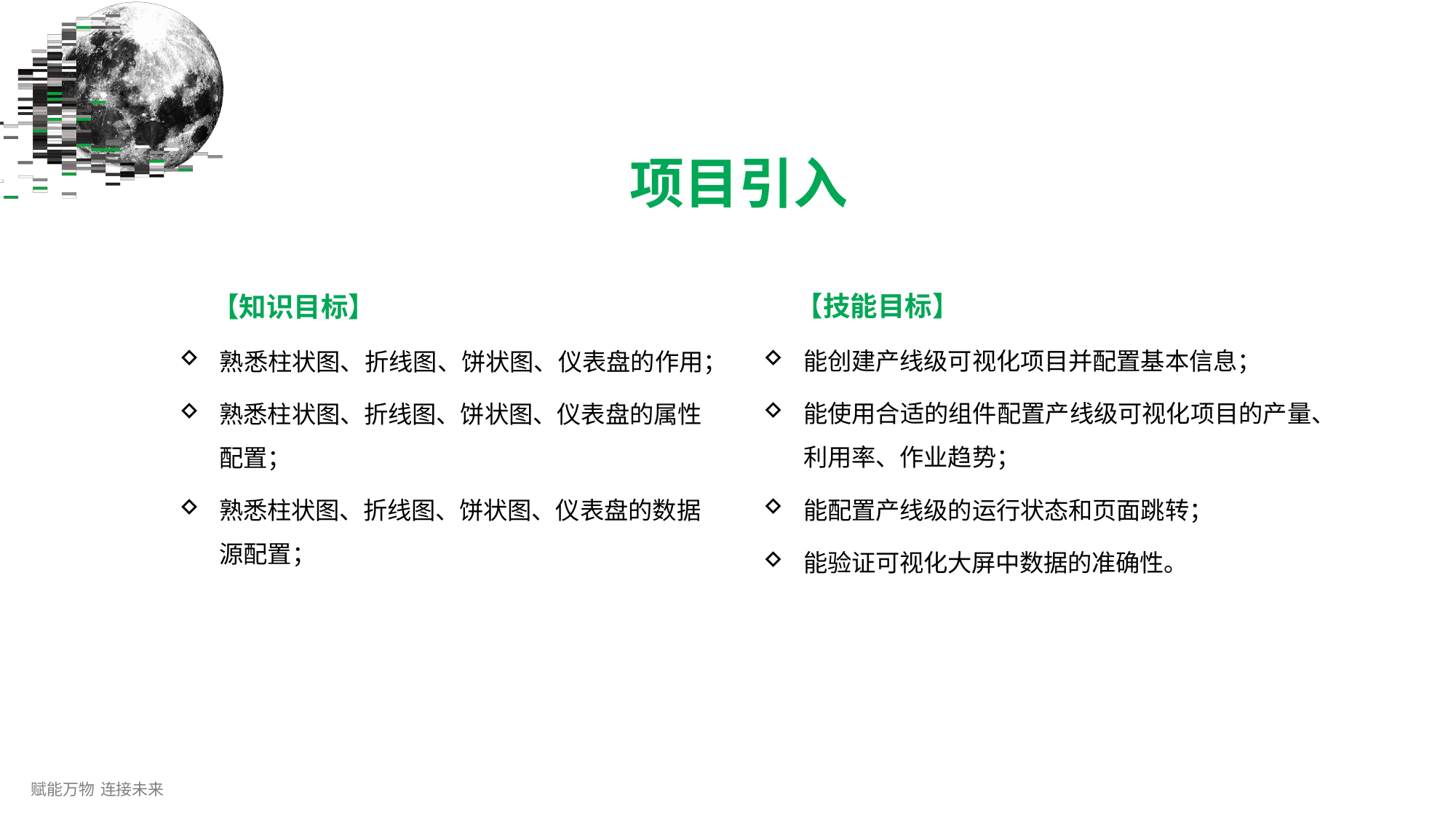

# 项目引入
【技能目标】
能创建产线级可视化项目并配置基本信息；
能使用合适的组件配置产线级可视化项目的产量、
利用率、作业趋势；
能配置产线级的运行状态和页面跳转；
能验证可视化大屏中数据的准确性。
【知识目标】
熟悉柱状图、折线图、饼状图、仪表盘的作用；
熟悉柱状图、折线图、饼状图、仪表盘的属性 配置；
熟悉柱状图、折线图、饼状图、仪表盘的数据
源配置；
赋能万物 连接未来